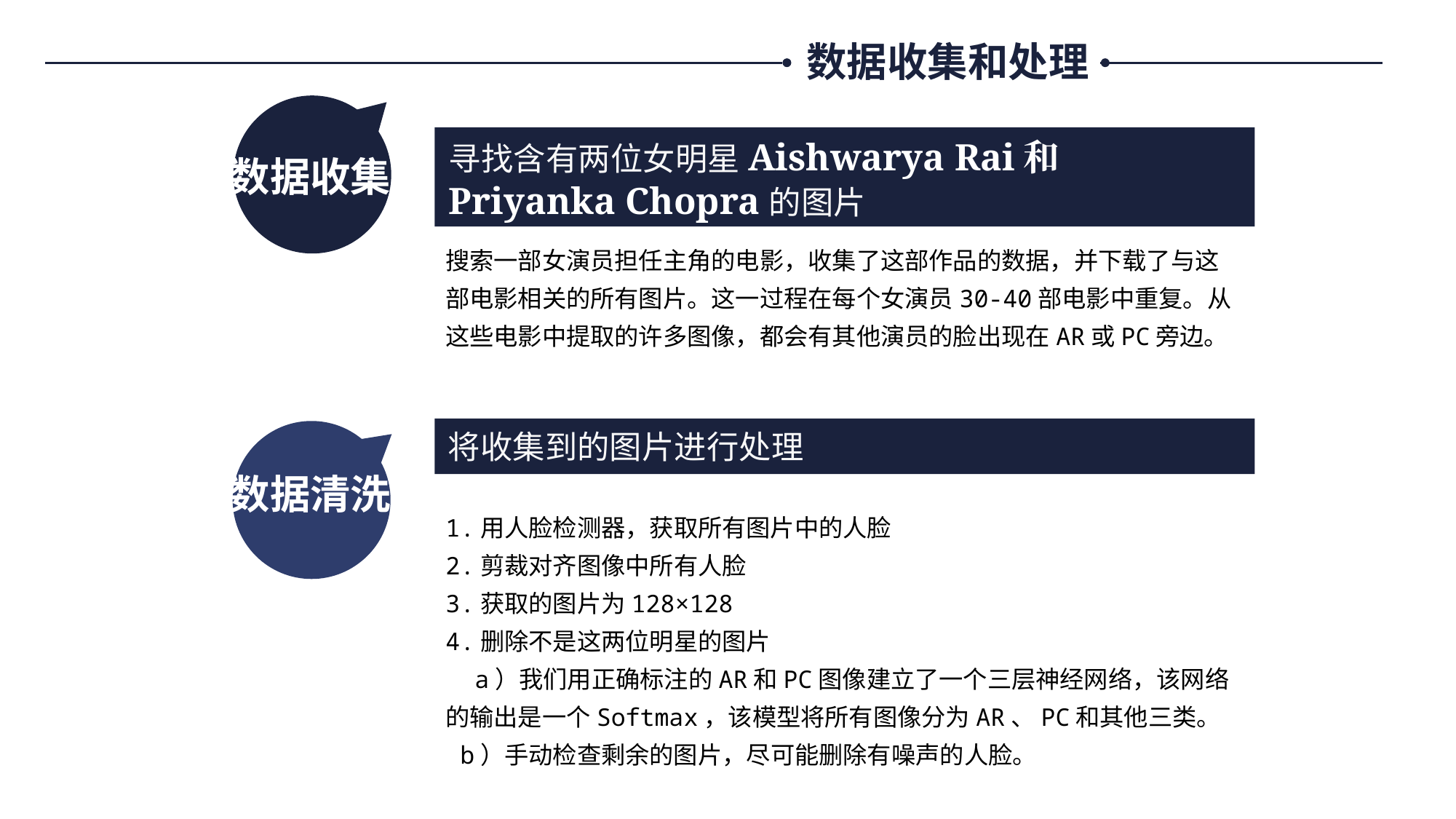

数据收集和处理

寻找含有两位女明星Aishwarya Rai和Priyanka Chopra的图片
数据收集
搜索一部女演员担任主角的电影，收集了这部作品的数据，并下载了与这部电影相关的所有图片。这一过程在每个女演员30-40部电影中重复。从这些电影中提取的许多图像，都会有其他演员的脸出现在AR或PC旁边。

将收集到的图片进行处理
数据清洗
1.用人脸检测器，获取所有图片中的人脸
2.剪裁对齐图像中所有人脸
3.获取的图片为128×128
4.删除不是这两位明星的图片
  a）我们用正确标注的AR和PC图像建立了一个三层神经网络，该网络的输出是一个Softmax，该模型将所有图像分为AR、PC和其他三类。
 b）手动检查剩余的图片，尽可能删除有噪声的人脸。